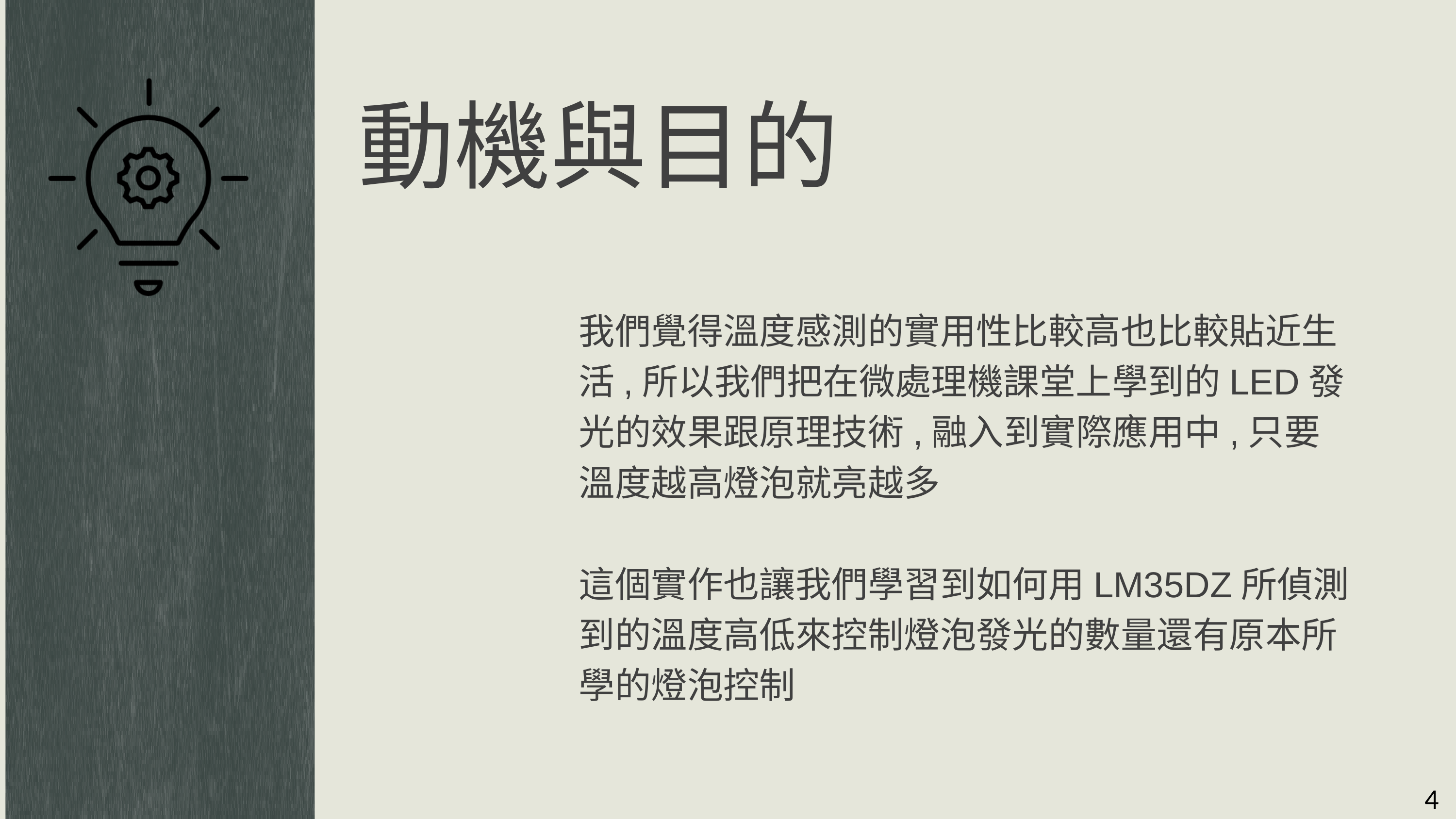

動機與目的

我們覺得溫度感測的實用性比較高也比較貼近生活,所以我們把在微處理機課堂上學到的LED發光的效果跟原理技術,融入到實際應用中,只要溫度越高燈泡就亮越多

這個實作也讓我們學習到如何用LM35DZ所偵測到的溫度高低來控制燈泡發光的數量還有原本所學的燈泡控制
4